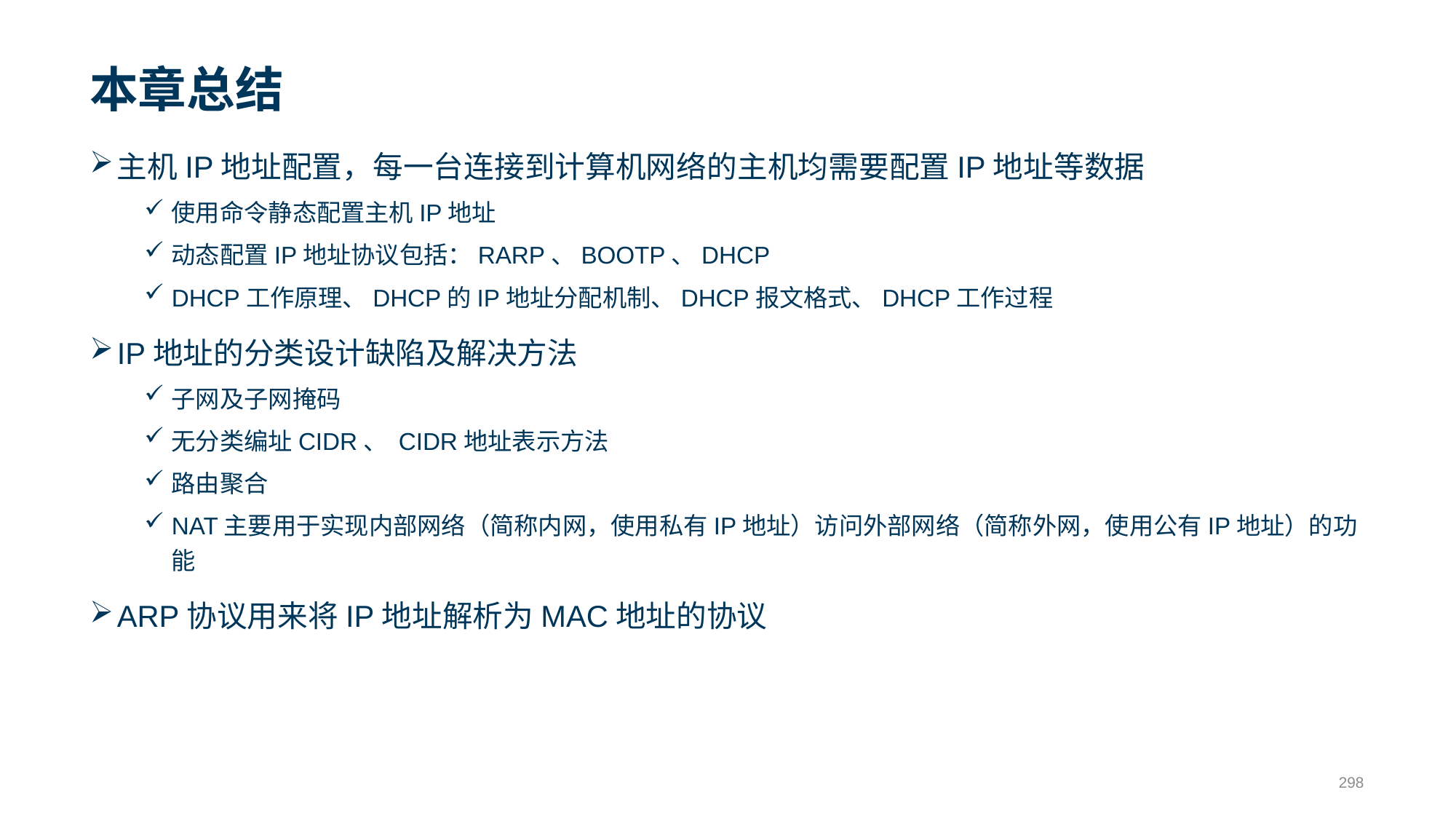

# 本章总结
主机IP地址配置，每一台连接到计算机网络的主机均需要配置IP地址等数据
使用命令静态配置主机IP地址
动态配置IP地址协议包括：RARP、BOOTP、DHCP
DHCP工作原理、DHCP的IP地址分配机制、DHCP报文格式、DHCP工作过程
IP地址的分类设计缺陷及解决方法
子网及子网掩码
无分类编址CIDR、 CIDR地址表示方法
路由聚合
NAT主要用于实现内部网络（简称内网，使用私有IP地址）访问外部网络（简称外网，使用公有IP地址）的功能
ARP协议用来将IP地址解析为MAC地址的协议

298